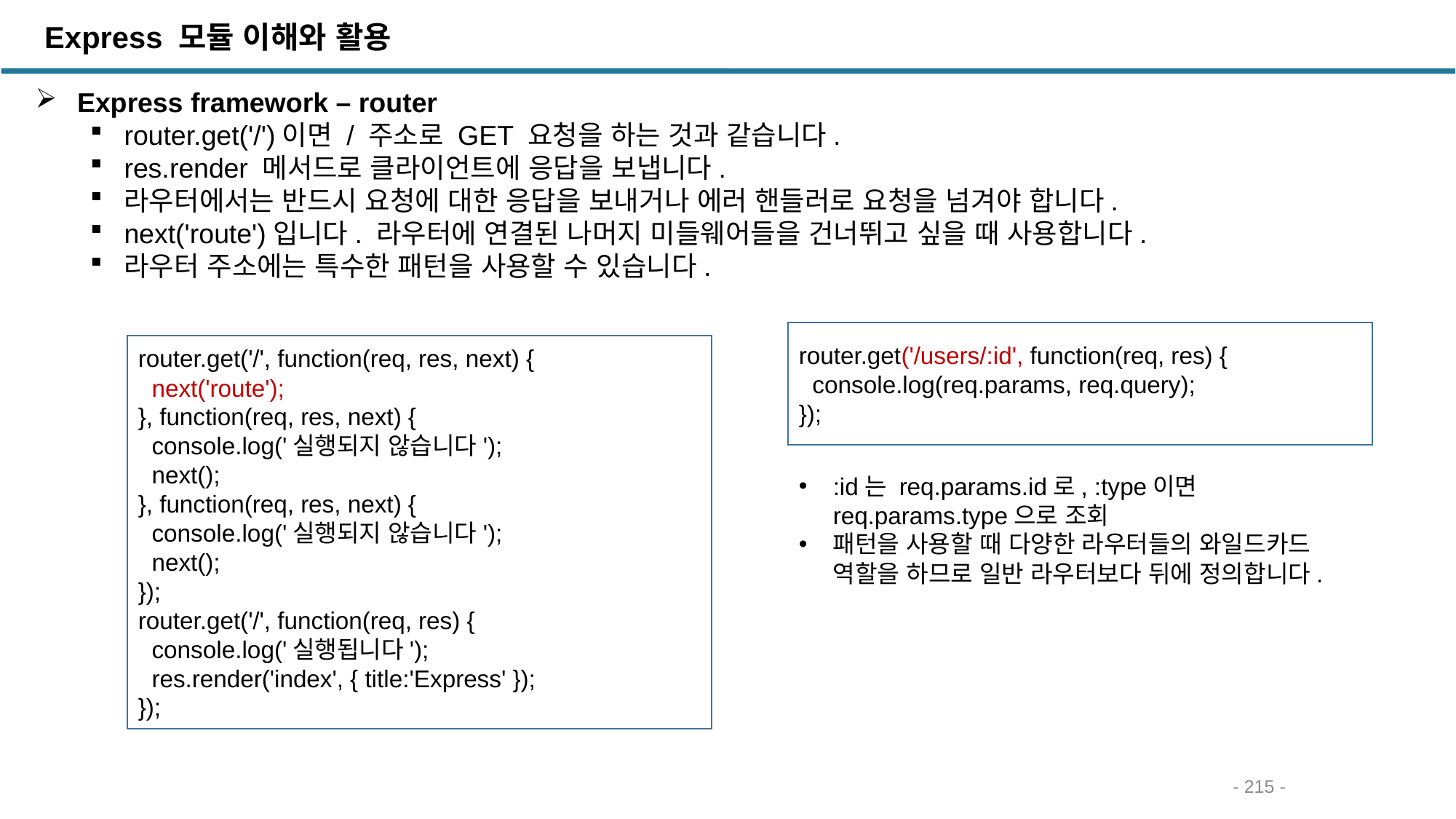

Express 모듈 이해와 활용
 Express framework – router
router.get('/')이면 / 주소로 GET 요청을 하는 것과 같습니다.
res.render 메서드로 클라이언트에 응답을 보냅니다.
라우터에서는 반드시 요청에 대한 응답을 보내거나 에러 핸들러로 요청을 넘겨야 합니다.
next('route')입니다. 라우터에 연결된 나머지 미들웨어들을 건너뛰고 싶을 때 사용합니다.
라우터 주소에는 특수한 패턴을 사용할 수 있습니다.
router.get('/users/:id', function(req, res) {
  console.log(req.params, req.query);
});
router.get('/', function(req, res, next) {
  next('route');
}, function(req, res, next) {
  console.log('실행되지 않습니다');
  next();
}, function(req, res, next) {
  console.log('실행되지 않습니다');
  next();
});
router.get('/', function(req, res) {
  console.log('실행됩니다');
  res.render('index', { title:'Express' });
});
:id는 req.params.id로, :type이면 req.params.type으로 조회
패턴을 사용할 때 다양한 라우터들의 와일드카드 역할을 하므로 일반 라우터보다 뒤에 정의합니다.
- 215 -